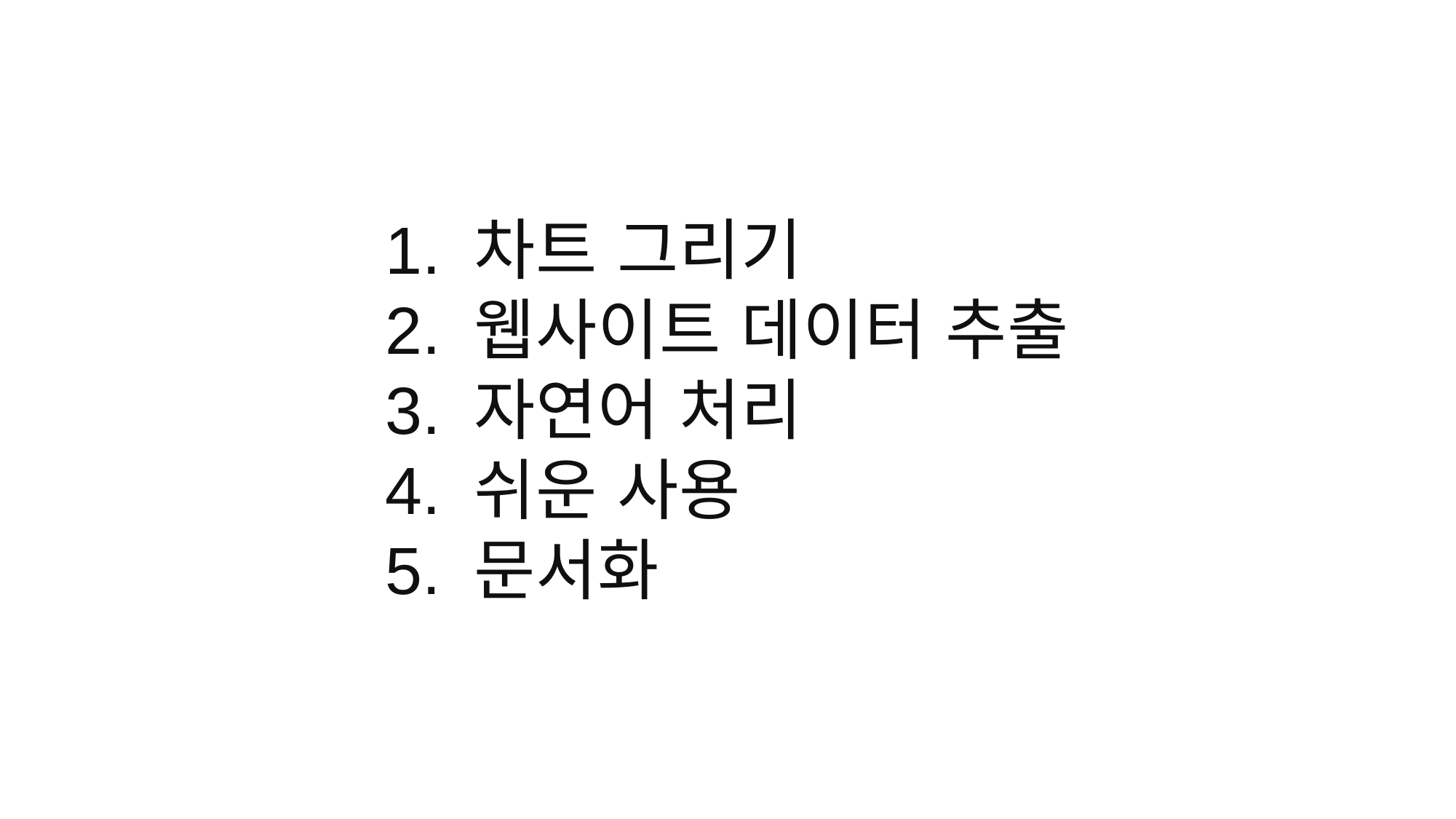

차트 그리기
웹사이트 데이터 추출
자연어 처리
쉬운 사용
문서화